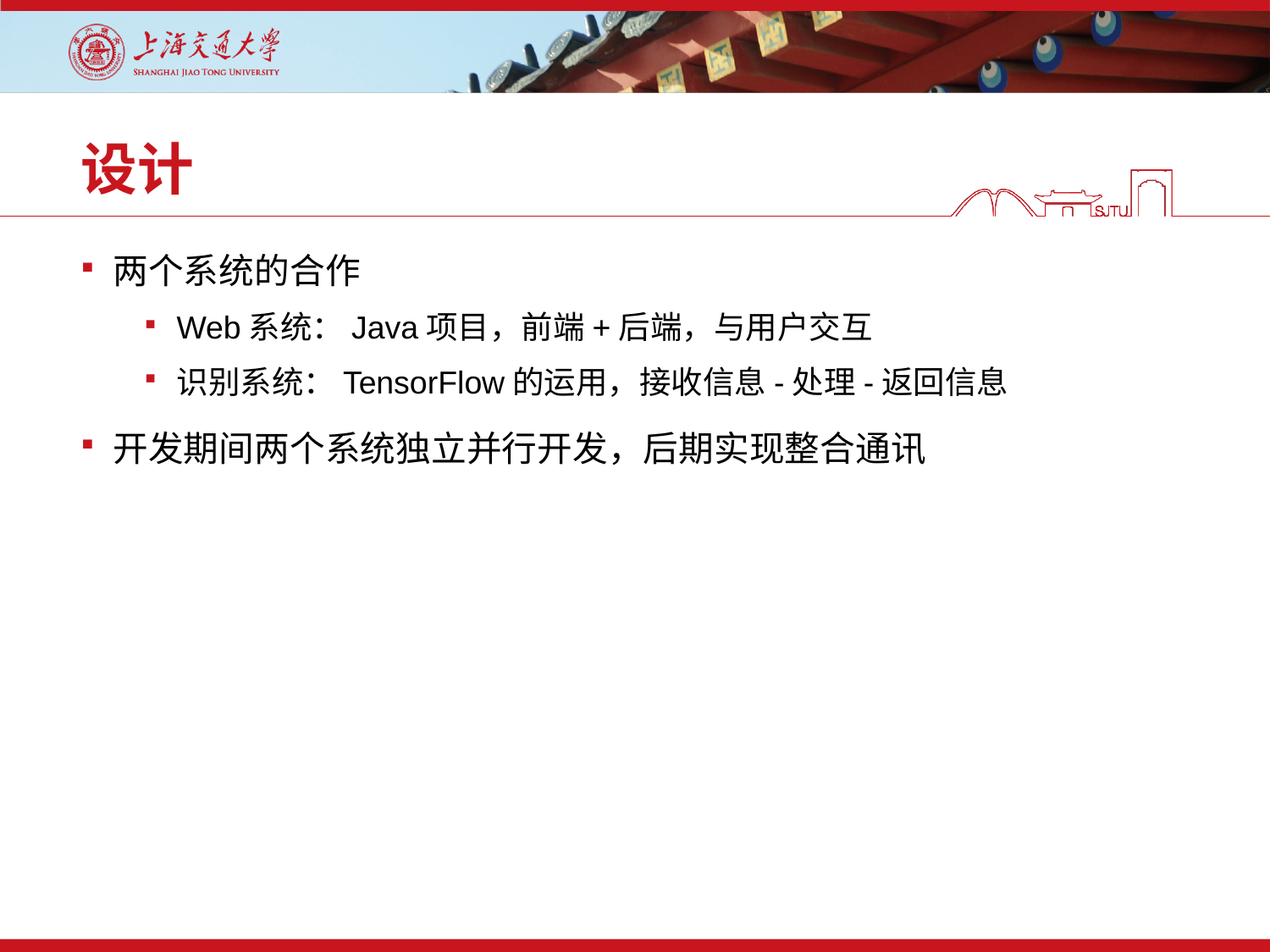

# 设计
两个系统的合作
Web系统：Java项目，前端+后端，与用户交互
识别系统：TensorFlow的运用，接收信息-处理-返回信息
开发期间两个系统独立并行开发，后期实现整合通讯